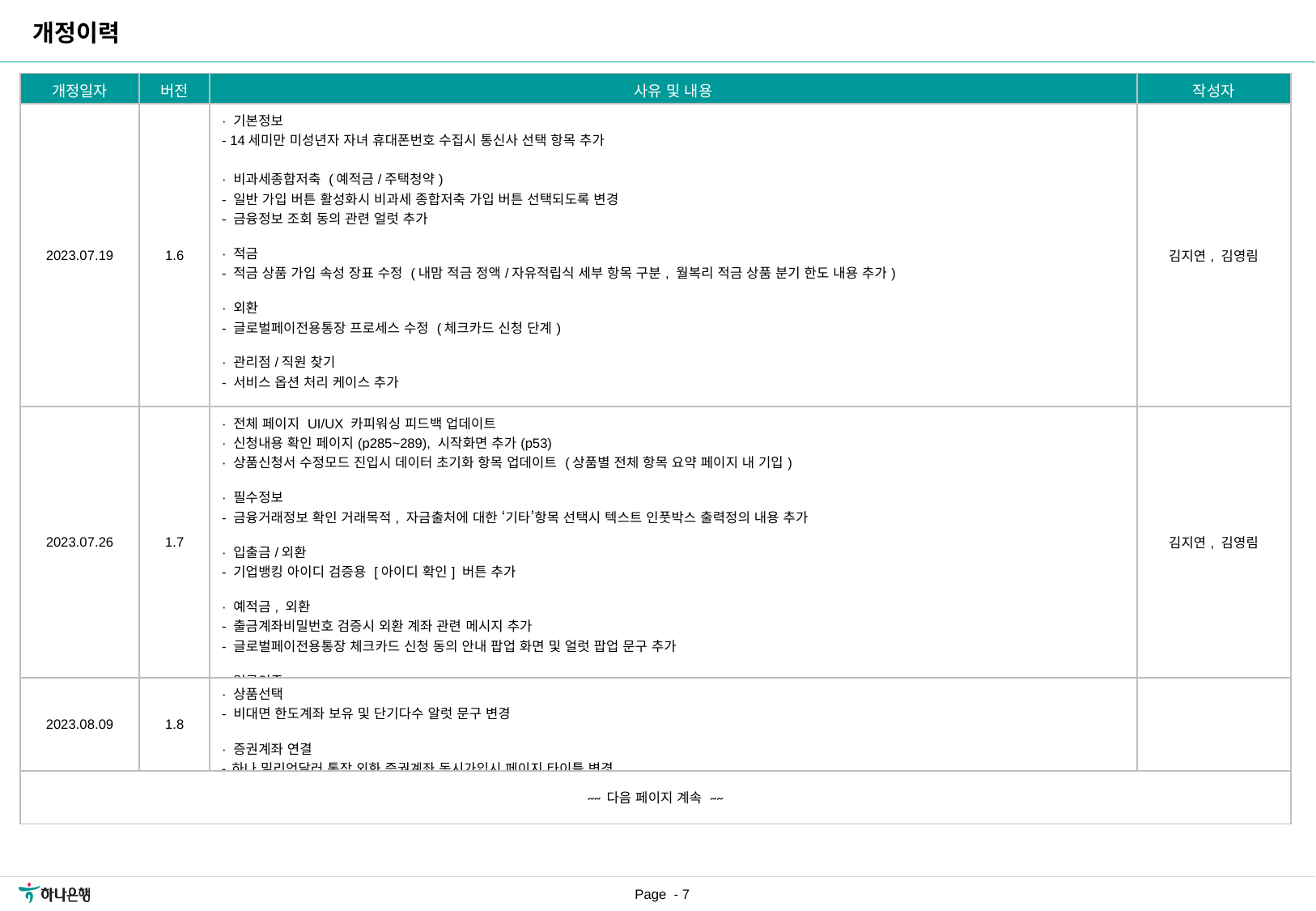

개정이력
| 개정일자 | 버전 | 사유 및 내용 | 작성자 |
| --- | --- | --- | --- |
| 2023.07.19 | 1.6 | · 기본정보 - 14세미만 미성년자 자녀 휴대폰번호 수집시 통신사 선택 항목 추가 · 비과세종합저축 (예적금/주택청약) - 일반 가입 버튼 활성화시 비과세 종합저축 가입 버튼 선택되도록 변경 - 금융정보 조회 동의 관련 얼럿 추가 · 적금 - 적금 상품 가입 속성 장표 수정 (내맘 적금 정액/자유적립식 세부 항목 구분, 월복리 적금 상품 분기 한도 내용 추가) · 외환 - 글로벌페이전용통장 프로세스 수정 (체크카드 신청 단계) · 관리점/직원 찾기 - 서비스 옵션 처리 케이스 추가 · 신청/승인완료 - 하나 밀리언 달러 통장 승인완료 페이지 AS-IS 운영단 버튼 노출 케이스 추가 | 김지연, 김영림 |
| 2023.07.26 | 1.7 | · 전체 페이지 UI/UX 카피워싱 피드백 업데이트 · 신청내용 확인 페이지(p285~289), 시작화면 추가(p53) · 상품신청서 수정모드 진입시 데이터 초기화 항목 업데이트 (상품별 전체 항목 요약 페이지 내 기입) · 필수정보 - 금융거래정보 확인 거래목적, 자금출처에 대한 ‘기타’항목 선택시 텍스트 인풋박스 출력정의 내용 추가 · 입출금/외환 - 기업뱅킹 아이디 검증용 [아이디 확인] 버튼 추가 · 예적금, 외환 - 출금계좌비밀번호 검증시 외환 계좌 관련 메시지 추가 - 글로벌페이전용통장 체크카드 신청 동의 안내 팝업 화면 및 얼럿 팝업 문구 추가 · 얼굴인증 - 얼굴 인식 안내 화면 수정 (라이브니스 체크) | 김지연, 김영림 |
| 2023.08.09 | 1.8 | · 상품선택 - 비대면 한도계좌 보유 및 단기다수 알럿 문구 변경 · 증권계좌 연결 - 하나 밀리언달러 통장 외화 증권계좌 동시가입시 페이지 타이틀 변경 |  |
| ~~ 다음 페이지 계속 ~~ |  |  |  |